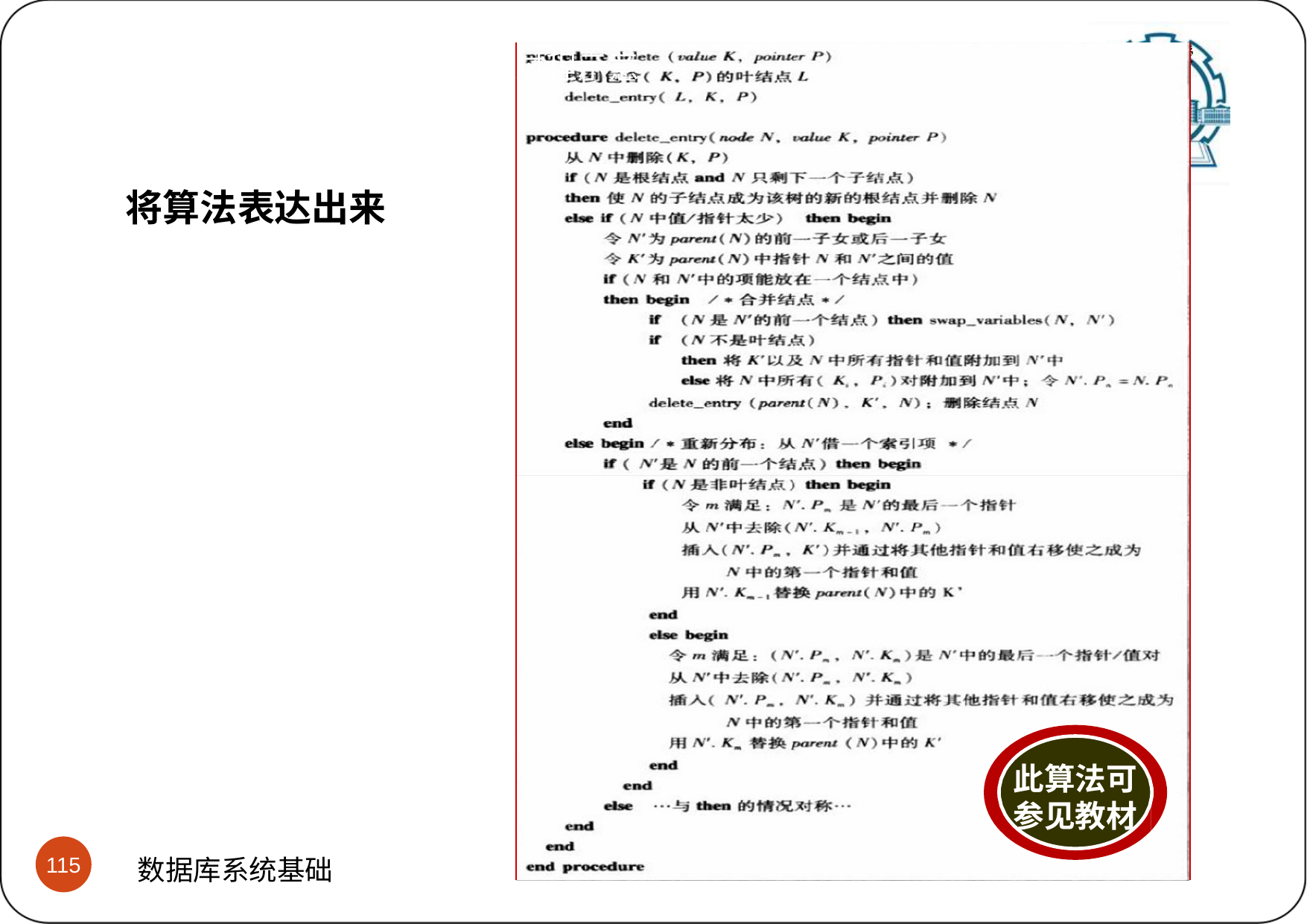

战德臣 教授

# B+树之键值删除与结点合并过程示意
(4)相关的算法表达

将算法表达出来

此算法可 参见教材